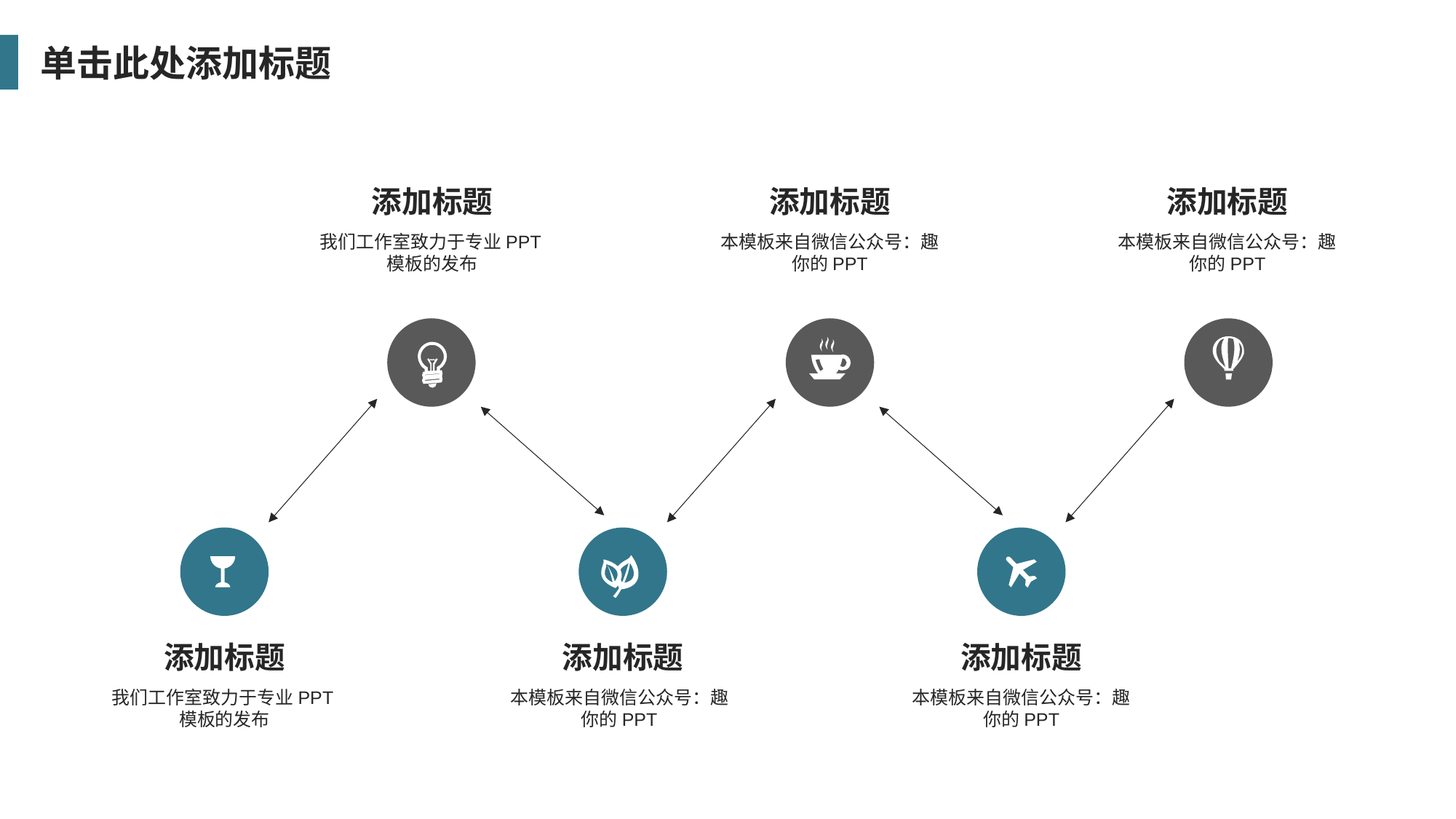

单击此处添加标题
添加标题
我们工作室致力于专业PPT模板的发布
添加标题
本模板来自微信公众号：趣你的PPT
添加标题
本模板来自微信公众号：趣你的PPT

添加标题
我们工作室致力于专业PPT模板的发布
添加标题
添加标题
本模板来自微信公众号：趣你的PPT
本模板来自微信公众号：趣你的PPT